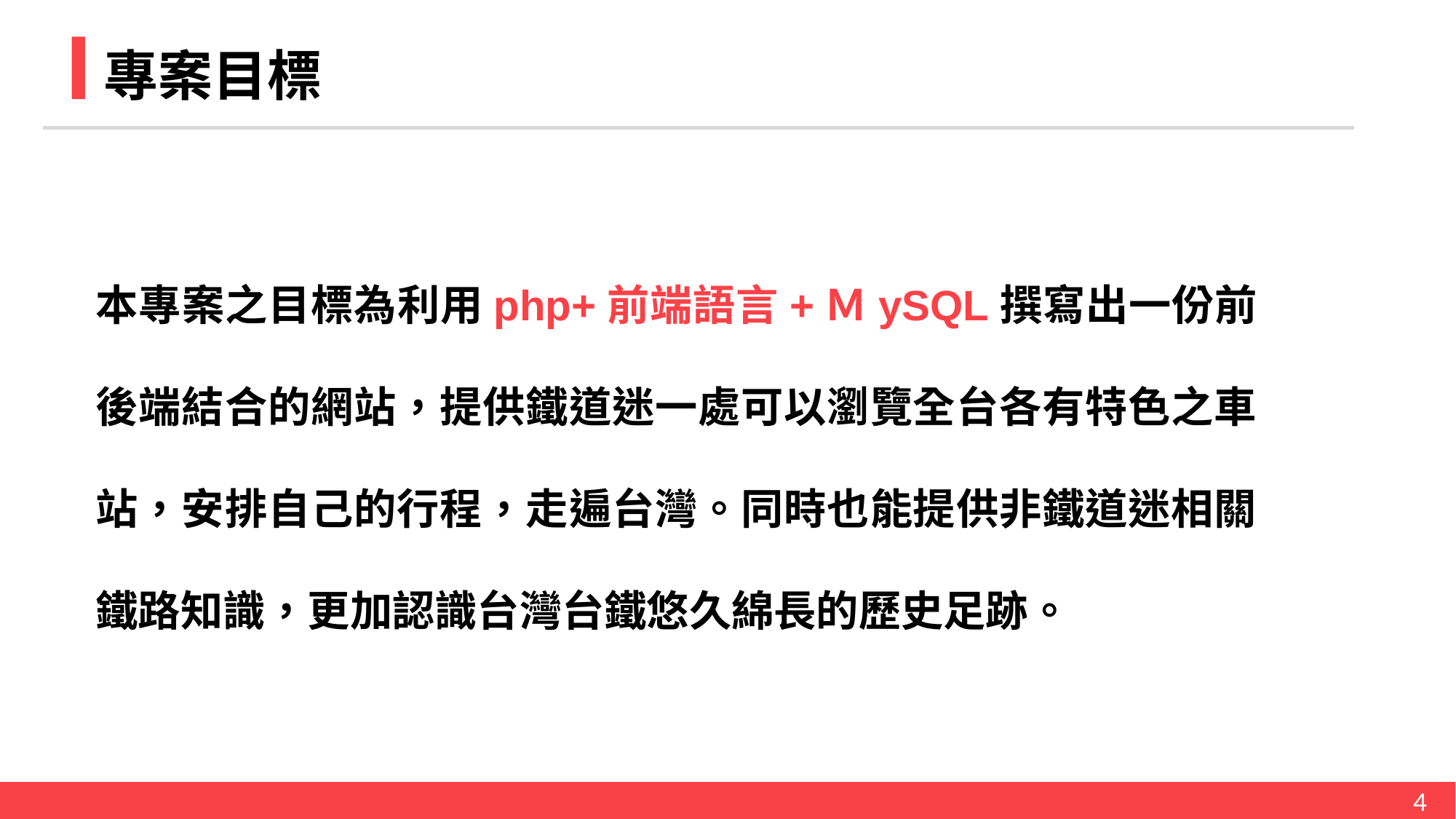

專案目標

本專案之目標為利用php+前端語言+ＭySQL撰寫出一份前後端結合的網站，提供鐵道迷一處可以瀏覽全台各有特色之車站，安排自己的行程，走遍台灣。同時也能提供非鐵道迷相關鐵路知識，更加認識台灣台鐵悠久綿長的歷史足跡。
4